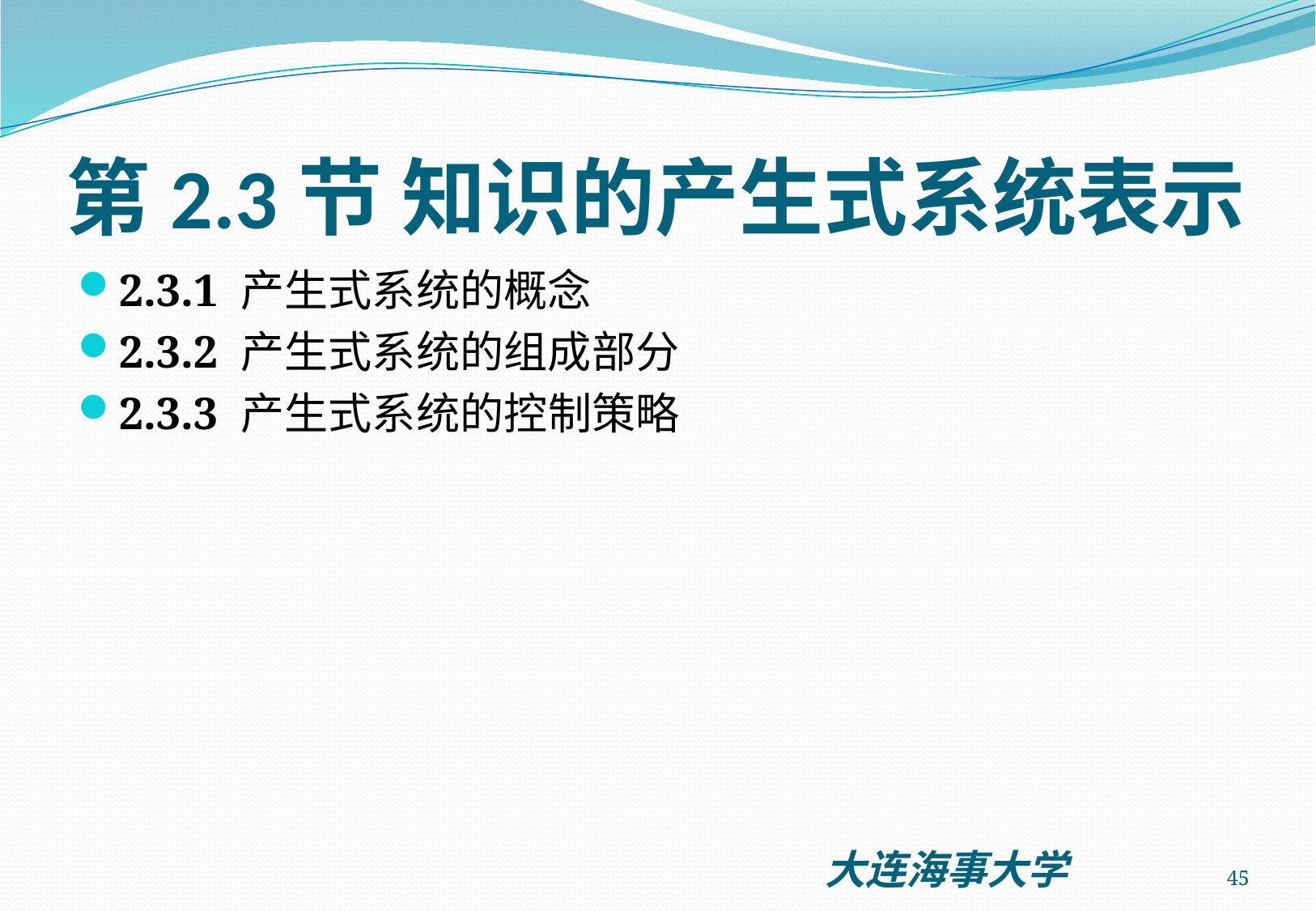

# 第2.3节 知识的产生式系统表示
2.3.1 产生式系统的概念
2.3.2 产生式系统的组成部分
2.3.3 产生式系统的控制策略

45